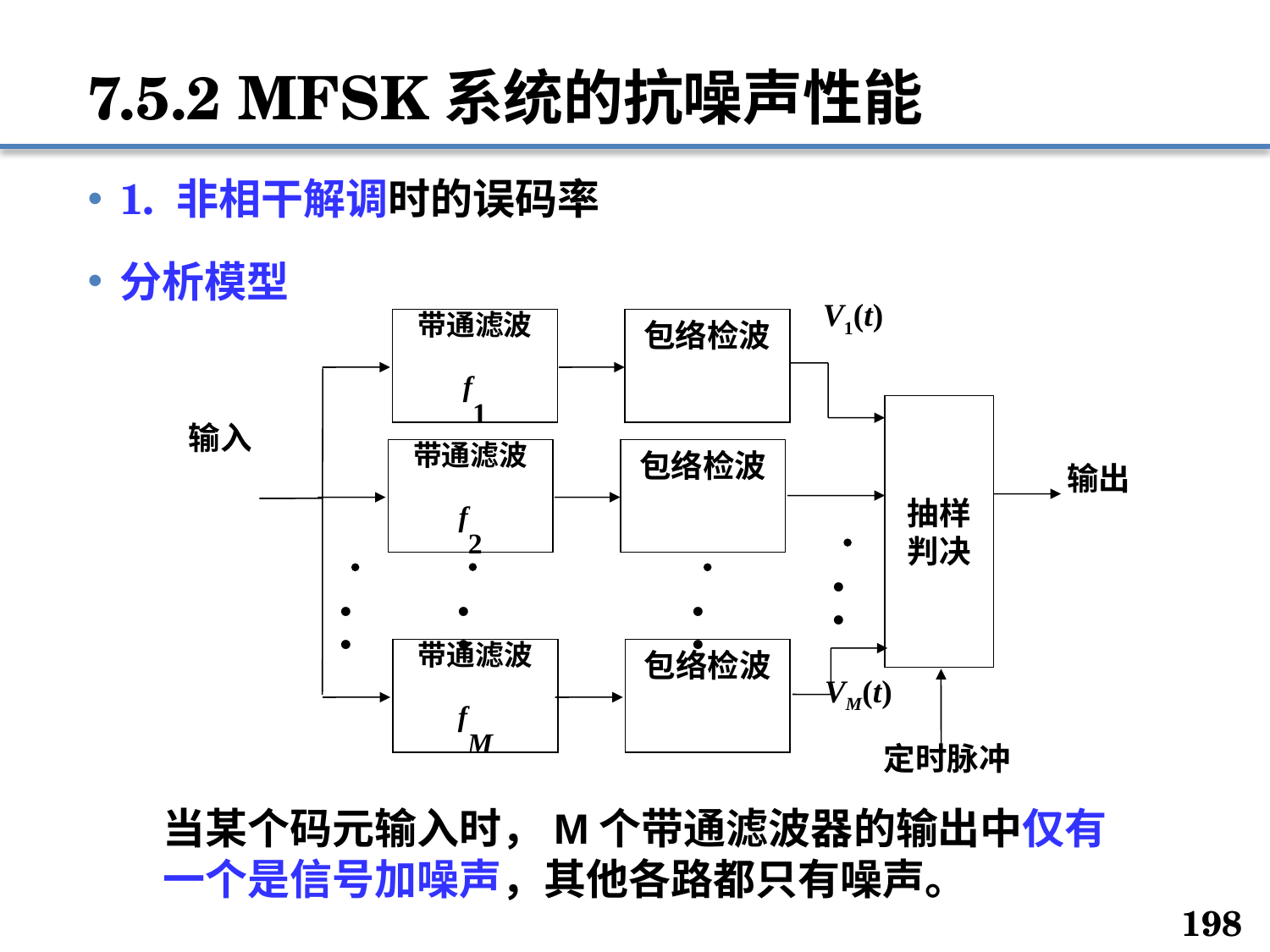

# 7.5.2 MFSK系统的抗噪声性能
1. 非相干解调时的误码率
分析模型
V1(t)
带通滤波
f1

包络检波

抽样
判决
输入
带通滤波
f2

包络检波
输出

⋅
.
.
⋅
.
.
⋅
.
.
⋅
.
.
带通滤波
fM

包络检波

VM(t)

定时脉冲
当某个码元输入时，M个带通滤波器的输出中仅有一个是信号加噪声，其他各路都只有噪声。
198